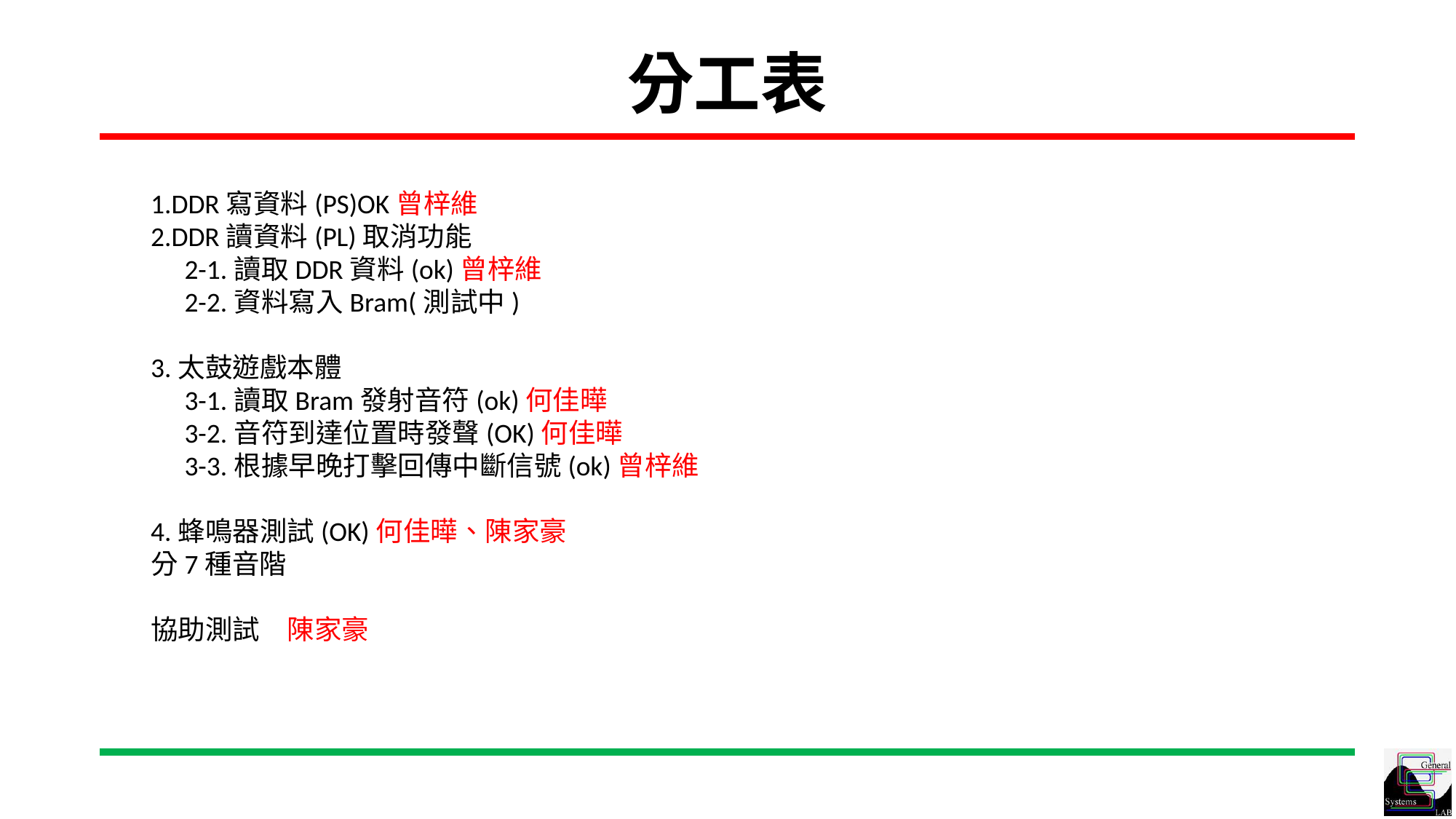

# 分工表
1.DDR寫資料(PS)OK曾梓維
2.DDR讀資料(PL)取消功能
　2-1.讀取DDR資料(ok)曾梓維
　2-2.資料寫入Bram(測試中)

3.太鼓遊戲本體
　3-1.讀取Bram發射音符(ok)何佳曄
　3-2.音符到達位置時發聲(OK)何佳曄
　3-3.根據早晚打擊回傳中斷信號(ok)曾梓維

4.蜂鳴器測試(OK)何佳曄、陳家豪
分7種音階

協助測試　陳家豪